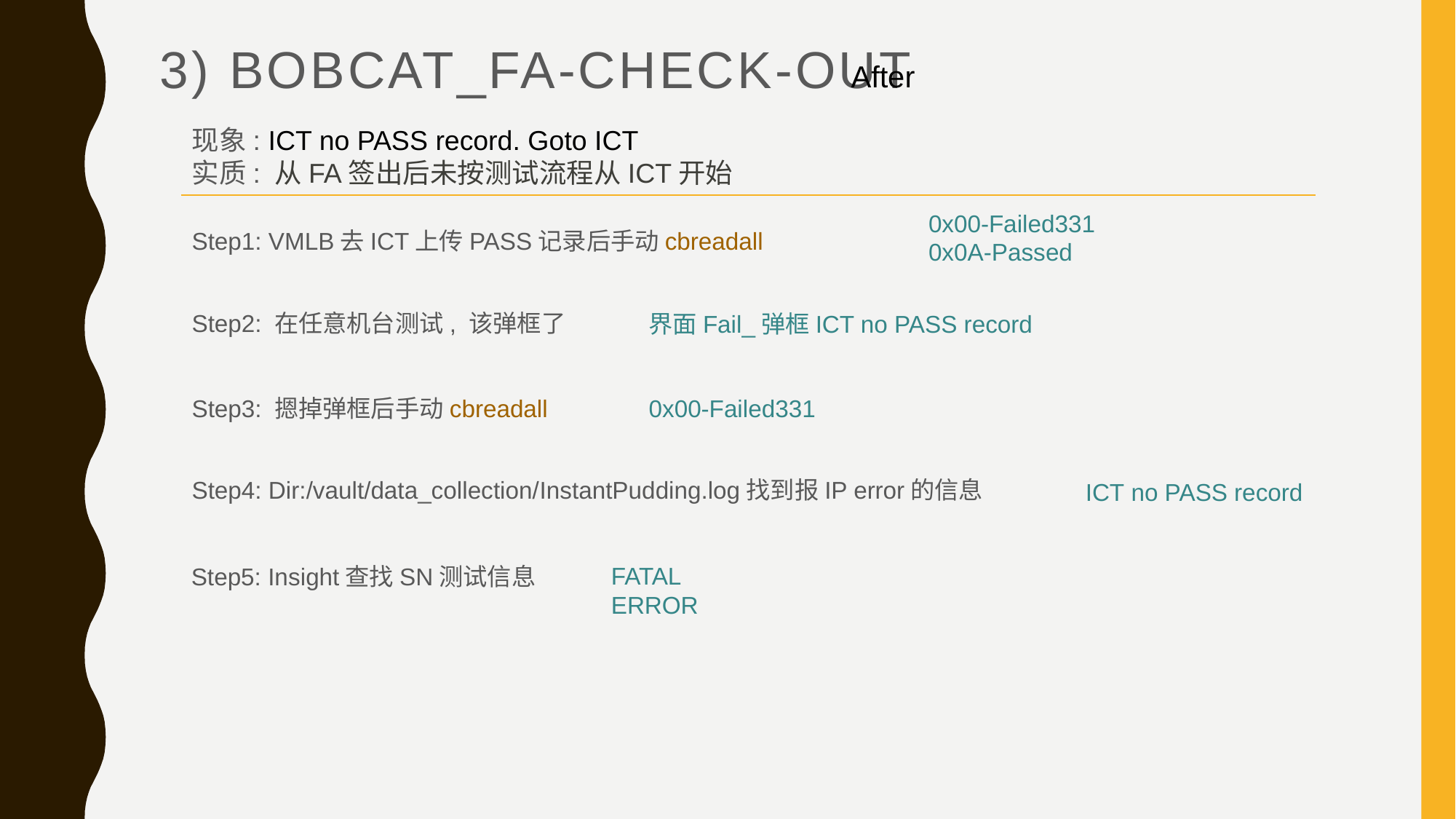

# 3) Bobcat_fa-check-out
After
现象: ICT no PASS record. Goto ICT
实质: 从FA签出后未按测试流程从ICT开始
0x00-Failed331
0x0A-Passed
Step1: VMLB去ICT上传PASS记录后手动cbreadall
Step2: 在任意机台测试, 该弹框了
界面Fail_弹框ICT no PASS record
Step3: 摁掉弹框后手动cbreadall
0x00-Failed331
Step4: Dir:/vault/data_collection/InstantPudding.log找到报IP error的信息
ICT no PASS record
FATAL ERROR
Step5: Insight查找SN测试信息